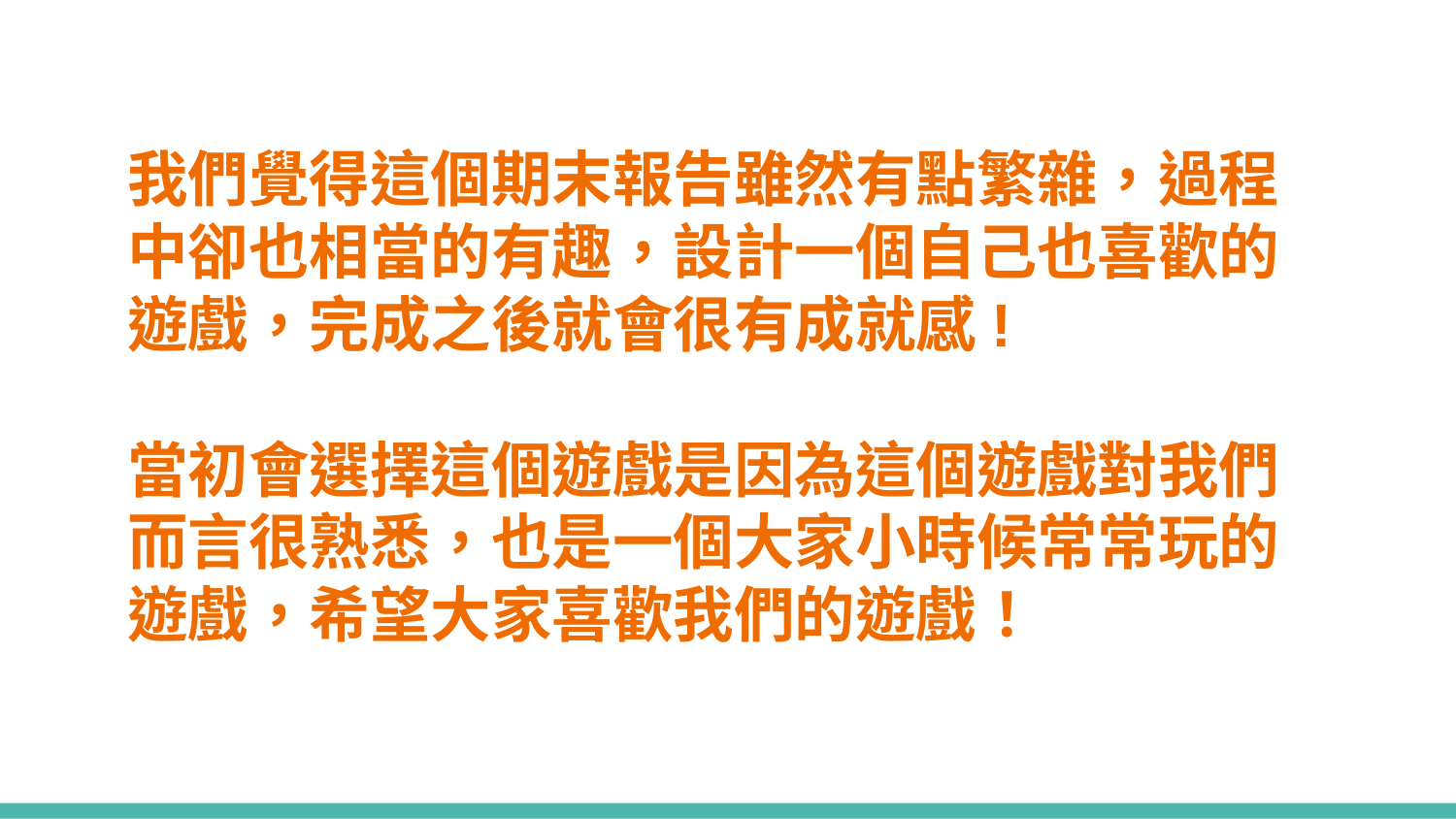

我們覺得這個期末報告雖然有點繁雜，過程中卻也相當的有趣，設計一個自己也喜歡的遊戲，完成之後就會很有成就感!

當初會選擇這個遊戲是因為這個遊戲對我們而言很熟悉，也是一個大家小時候常常玩的遊戲，希望大家喜歡我們的遊戲！